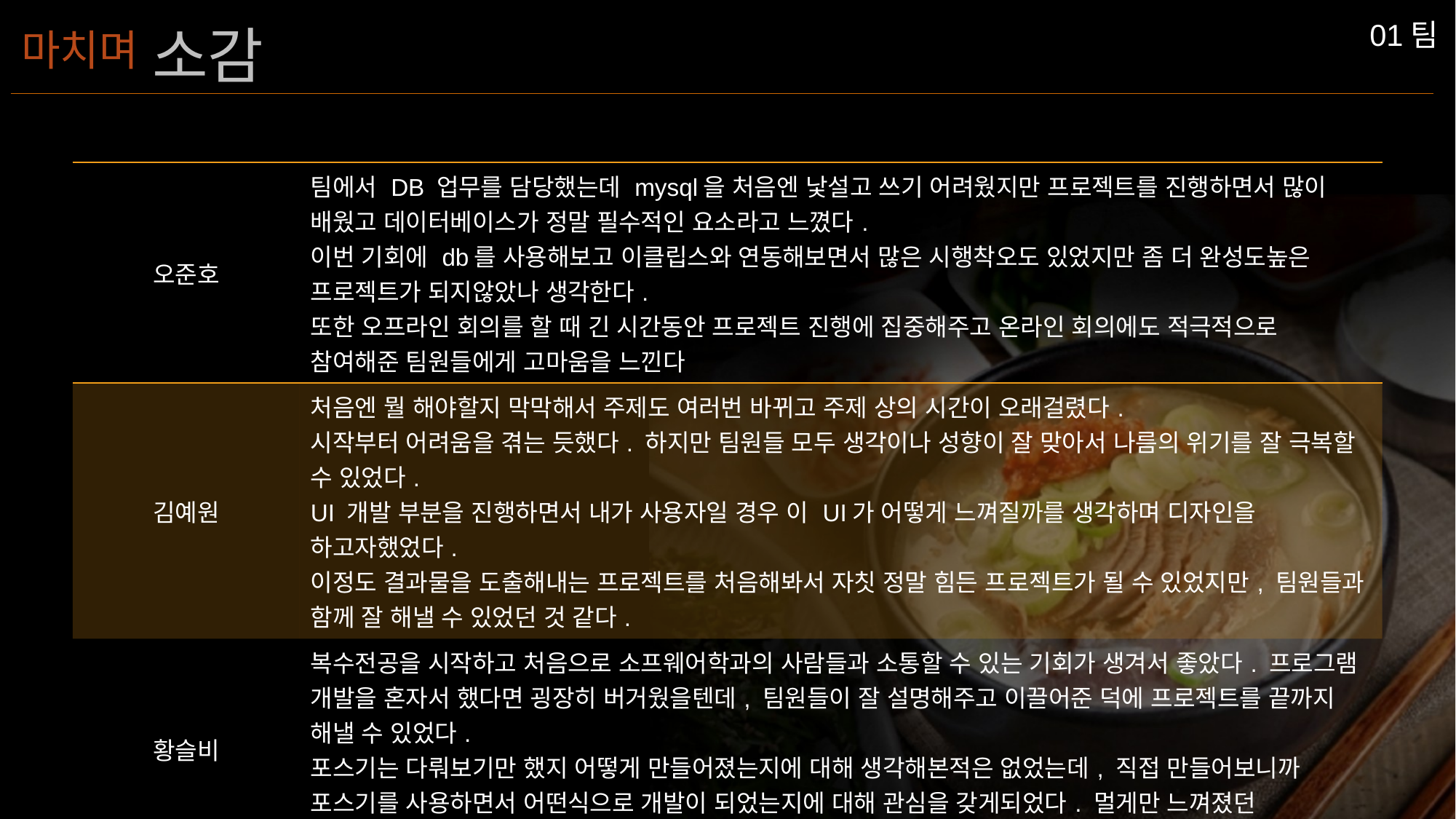

# 소감
01팀
마치며
| 오준호 | 팀에서 DB 업무를 담당했는데 mysql을 처음엔 낯설고 쓰기 어려웠지만 프로젝트를 진행하면서 많이 배웠고 데이터베이스가 정말 필수적인 요소라고 느꼈다. 이번 기회에 db를 사용해보고 이클립스와 연동해보면서 많은 시행착오도 있었지만 좀 더 완성도높은 프로젝트가 되지않았나 생각한다. 또한 오프라인 회의를 할 때 긴 시간동안 프로젝트 진행에 집중해주고 온라인 회의에도 적극적으로 참여해준 팀원들에게 고마움을 느낀다 |
| --- | --- |
| 김예원 | 처음엔 뭘 해야할지 막막해서 주제도 여러번 바뀌고 주제 상의 시간이 오래걸렸다. 시작부터 어려움을 겪는 듯했다. 하지만 팀원들 모두 생각이나 성향이 잘 맞아서 나름의 위기를 잘 극복할 수 있었다. UI 개발 부분을 진행하면서 내가 사용자일 경우 이 UI가 어떻게 느껴질까를 생각하며 디자인을 하고자했었다. 이정도 결과물을 도출해내는 프로젝트를 처음해봐서 자칫 정말 힘든 프로젝트가 될 수 있었지만, 팀원들과 함께 잘 해낼 수 있었던 것 같다. |
| 황슬비 | 복수전공을 시작하고 처음으로 소프웨어학과의 사람들과 소통할 수 있는 기회가 생겨서 좋았다. 프로그램 개발을 혼자서 했다면 굉장히 버거웠을텐데, 팀원들이 잘 설명해주고 이끌어준 덕에 프로젝트를 끝까지 해낼 수 있었다. 포스기는 다뤄보기만 했지 어떻게 만들어졌는지에 대해 생각해본적은 없었는데, 직접 만들어보니까 포스기를 사용하면서 어떤식으로 개발이 되었는지에 대해 관심을 갖게되었다. 멀게만 느껴졌던 데이터베이스라는 학문도 직접 다뤄보니 조금 더 가깝게 느껴지기 시작한다. |